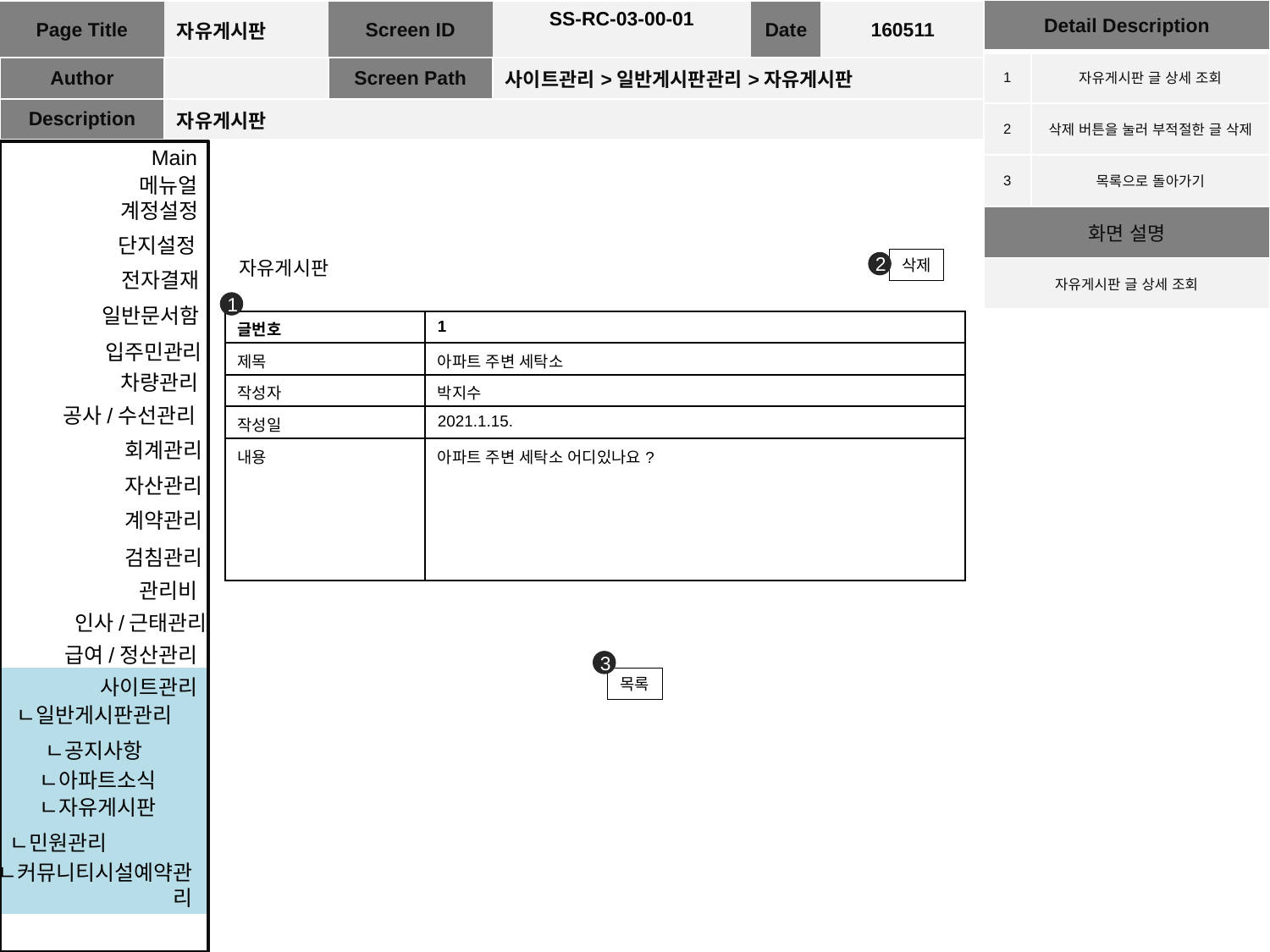

| Detail Description |  |
| --- | --- |
| 1 | 자유게시판 글 상세 조회 |
| 2 | 삭제 버튼을 눌러 부적절한 글 삭제 |
| 3 | 목록으로 돌아가기 |
| 화면 설명 |  |
| 자유게시판 글 상세 조회 |  |
| Page Title | 자유게시판 | Screen ID | SS-RC-03-00-01 | Date | 160511 |
| --- | --- | --- | --- | --- | --- |
| Author |  | Screen Path | 사이트관리>일반게시판관리>자유게시판 |  |  |
| Description | 자유게시판 |  |  |  |  |
Main

메뉴얼
계정설정
단지설정
삭제
자유게시판
2
전자결재
1
일반문서함
| 글번호 | 1 |
| --- | --- |
| 제목 | 아파트 주변 세탁소 |
| 작성자 | 박지수 |
| 작성일 | 2021.1.15. |
| 내용 | 아파트 주변 세탁소 어디있나요? |
입주민관리
차량관리
공사/수선관리
회계관리
자산관리
계약관리
검침관리
관리비
인사/근태관리
급여/정산관리
3

사이트관리
목록
ㄴ일반게시판관리
ㄴ공지사항
ㄴ아파트소식
ㄴ자유게시판
ㄴ민원관리
ㄴ커뮤니티시설예약관리